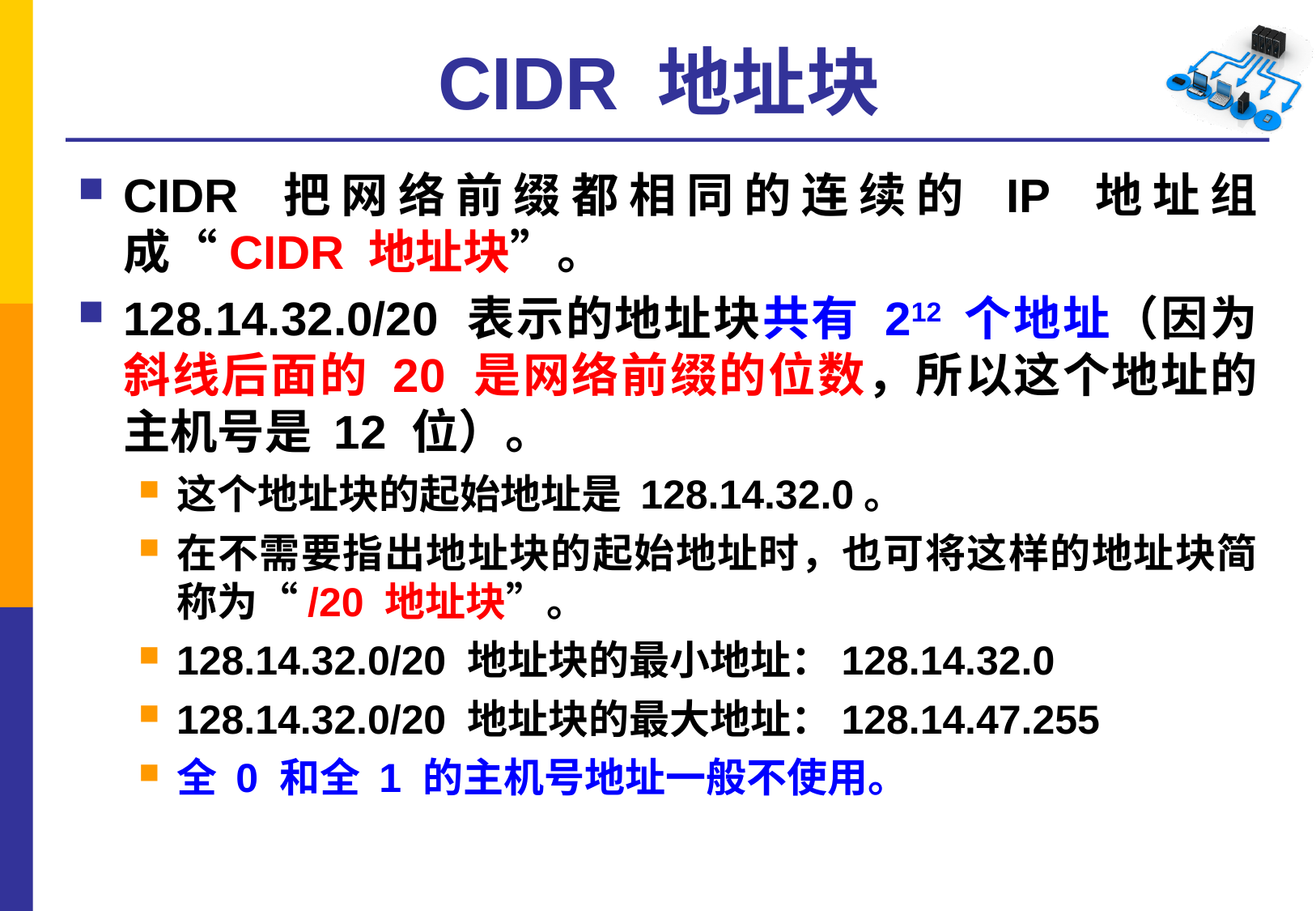

# CIDR 地址块
CIDR 把网络前缀都相同的连续的 IP 地址组成“CIDR 地址块”。
128.14.32.0/20 表示的地址块共有 212 个地址（因为斜线后面的 20 是网络前缀的位数，所以这个地址的主机号是 12 位）。
这个地址块的起始地址是 128.14.32.0。
在不需要指出地址块的起始地址时，也可将这样的地址块简称为“/20 地址块”。
128.14.32.0/20 地址块的最小地址：128.14.32.0
128.14.32.0/20 地址块的最大地址：128.14.47.255
全 0 和全 1 的主机号地址一般不使用。